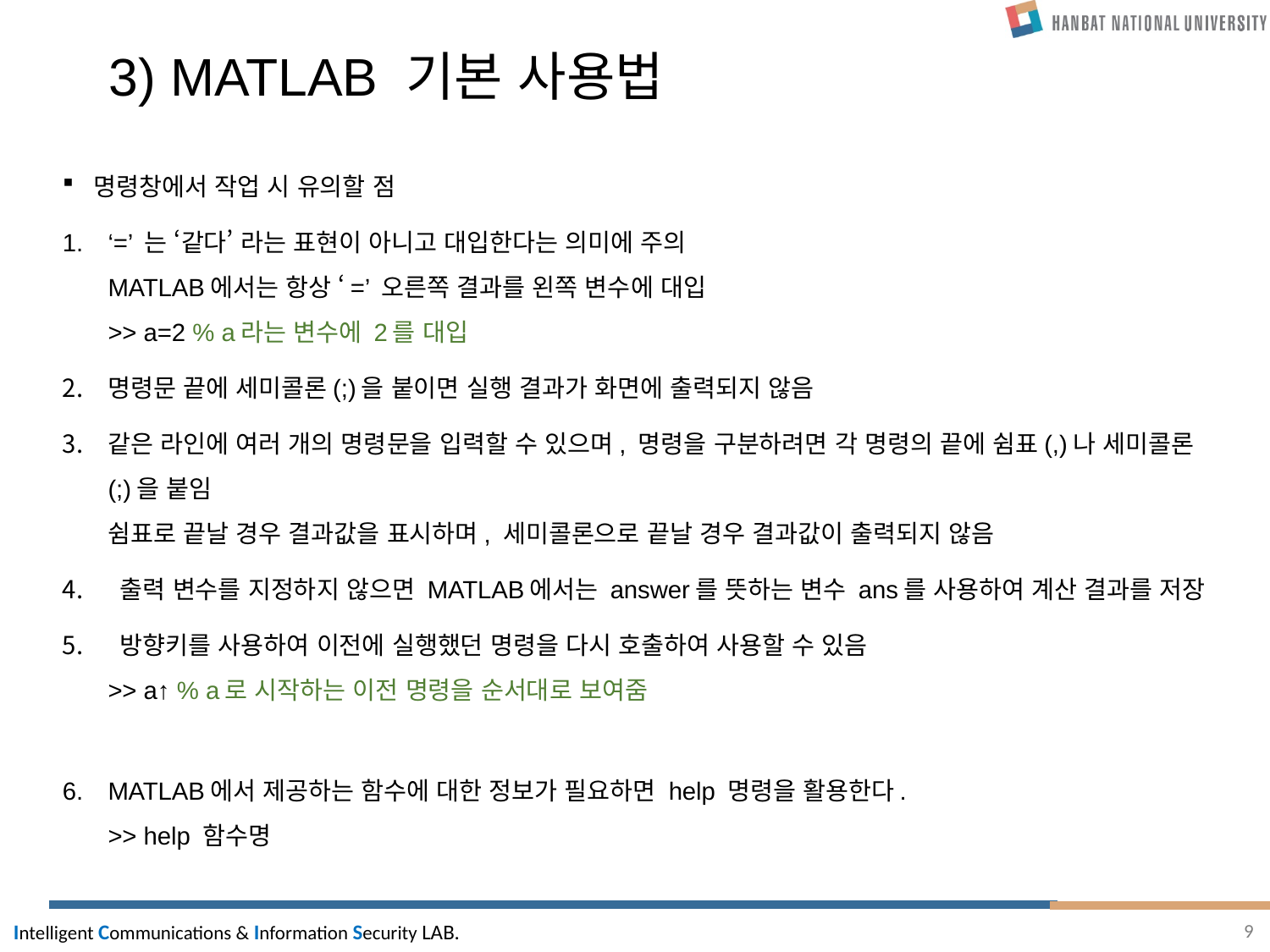

# 3) MATLAB 기본 사용법
명령창에서 작업 시 유의할 점
‘=’ 는 ‘같다’ 라는 표현이 아니고 대입한다는 의미에 주의
MATLAB에서는 항상 ‘=’ 오른쪽 결과를 왼쪽 변수에 대입
>> a=2 % a라는 변수에 2를 대입
명령문 끝에 세미콜론(;)을 붙이면 실행 결과가 화면에 출력되지 않음
같은 라인에 여러 개의 명령문을 입력할 수 있으며, 명령을 구분하려면 각 명령의 끝에 쉼표(,)나 세미콜론(;)을 붙임
쉼표로 끝날 경우 결과값을 표시하며, 세미콜론으로 끝날 경우 결과값이 출력되지 않음
 출력 변수를 지정하지 않으면 MATLAB에서는 answer를 뜻하는 변수 ans를 사용하여 계산 결과를 저장
 방향키를 사용하여 이전에 실행했던 명령을 다시 호출하여 사용할 수 있음
>> a↑ % a로 시작하는 이전 명령을 순서대로 보여줌
MATLAB에서 제공하는 함수에 대한 정보가 필요하면 help 명령을 활용한다.
>> help 함수명

9